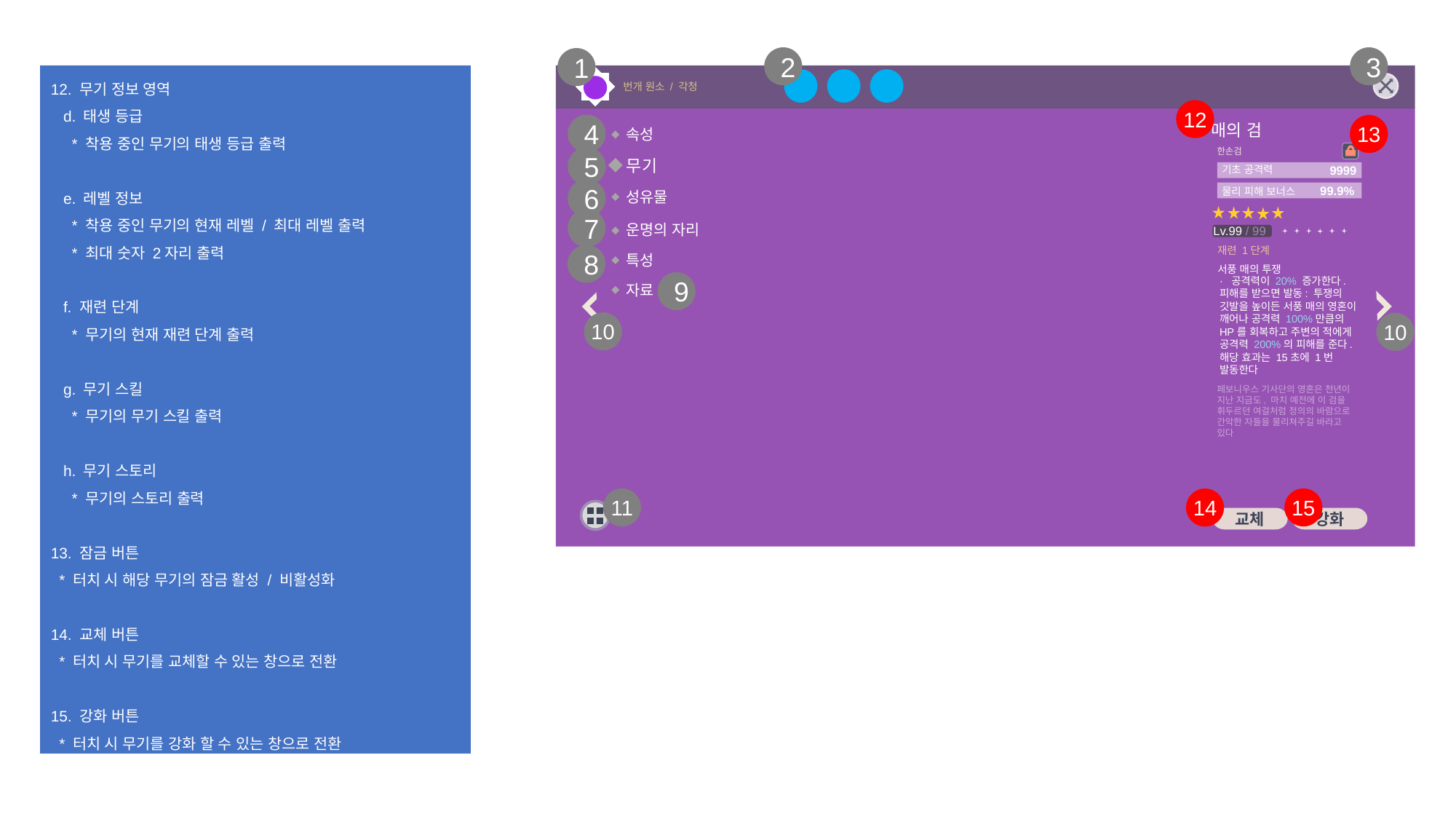

2
3
1
12. 무기 정보 영역
   d. 태생 등급
     * 착용 중인 무기의 태생 등급 출력

   e. 레벨 정보
     * 착용 중인 무기의 현재 레벨 / 최대 레벨 출력
     * 최대 숫자 2자리 출력

   f. 재련 단계
     * 무기의 현재 재련 단계 출력

   g. 무기 스킬
     * 무기의 무기 스킬 출력

   h. 무기 스토리
     * 무기의 스토리 출력

13. 잠금 버튼
  * 터치 시 해당 무기의 잠금 활성 / 비활성화

14. 교체 버튼
  * 터치 시 무기를 교체할 수 있는 창으로 전환

15. 강화 버튼
  * 터치 시 무기를 강화 할 수 있는 창으로 전환

번개 원소 / 각청

12

매의 검
4
13
속성

한손검

5
무기

9999
기초 공격력

99.9%
6
물리 피해 보너스
성유물

7
운명의 자리
Lv.99 / 99

재련 1단계
8
특성

서풍 매의 투쟁
·  공격력이 20% 증가한다.
피해를 받으면 발동: 투쟁의
깃발을 높이든 서풍 매의 영혼이 깨어나 공격력 100%만큼의
HP를 회복하고 주변의 적에게
공격력 200%의 피해를 준다.
해당 효과는 15초에 1번
발동한다
9
자료

10
10
페보니우스 기사단의 영혼은 천년이 지난 지금도, 마치 예전에 이 검을
휘두르던 여걸처럼 정의의 바람으로
간악한 자들을 물리쳐주길 바라고 있다
11
15
14

교체
강화